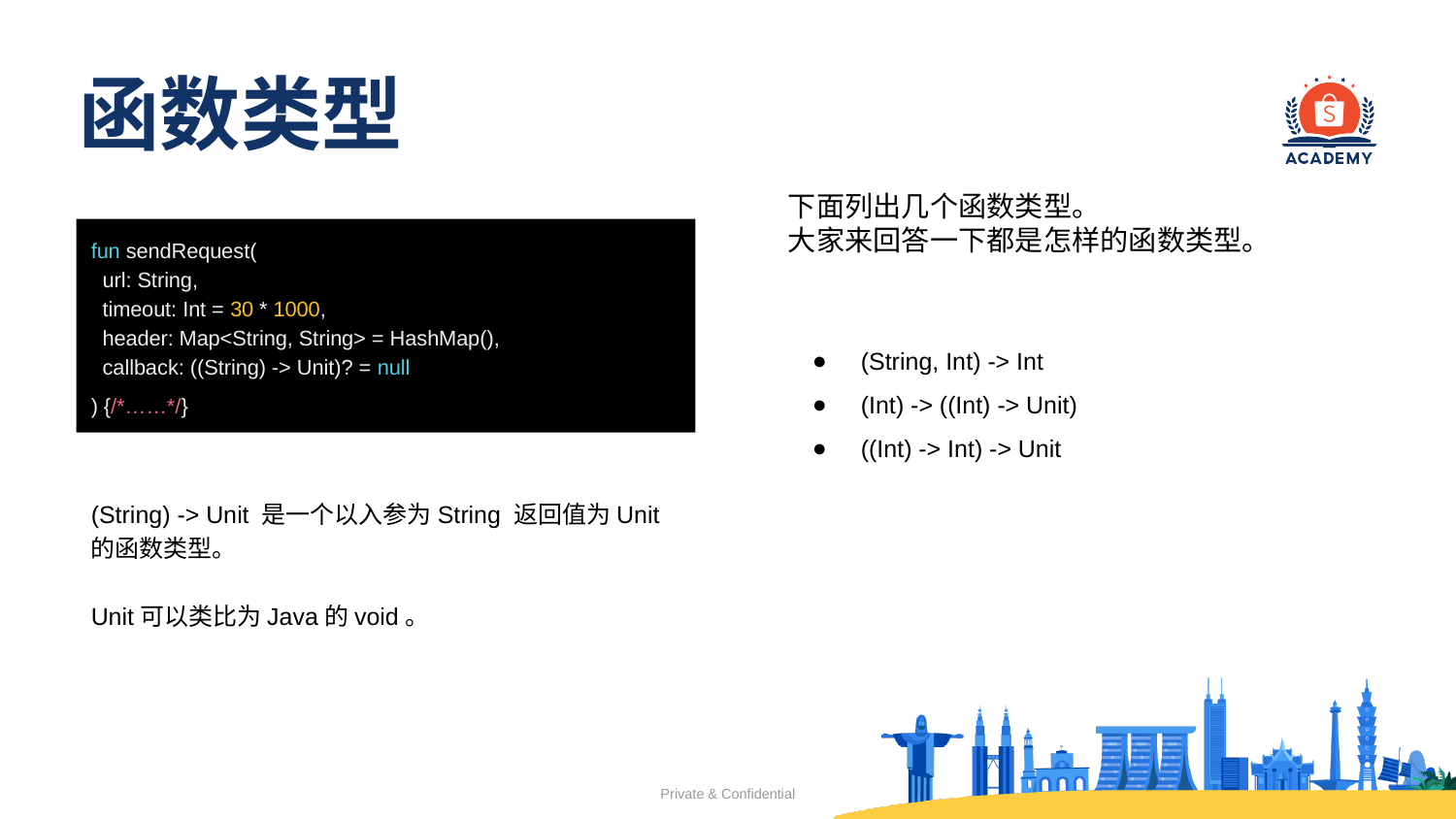

# 函数类型
下面列出几个函数类型。
大家来回答一下都是怎样的函数类型。
fun sendRequest(
  url: String,
  timeout: Int = 30 * 1000,
  header: Map<String, String> = HashMap(),
  callback: ((String) -> Unit)? = null
) {/*……*/}
(String, Int) -> Int
(Int) -> ((Int) -> Unit)
((Int) -> Int) -> Unit
(String) -> Unit 是一个以入参为String 返回值为Unit的函数类型。

Unit可以类比为Java的void。